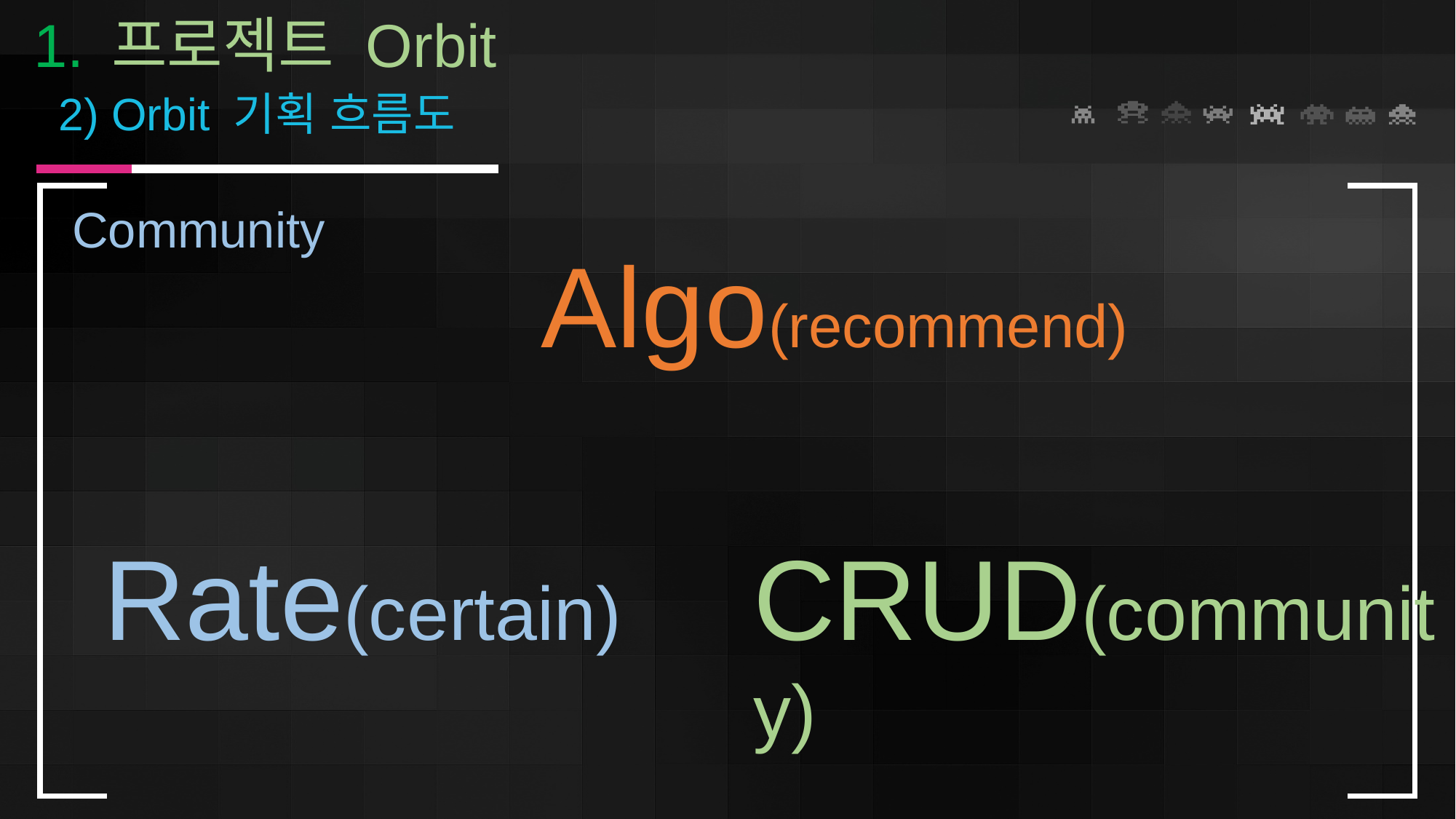

1. 프로젝트 Orbit

  2) Orbit 기획 흐름도

Community
Algo(recommend)
Rate(certain)
CRUD(community)